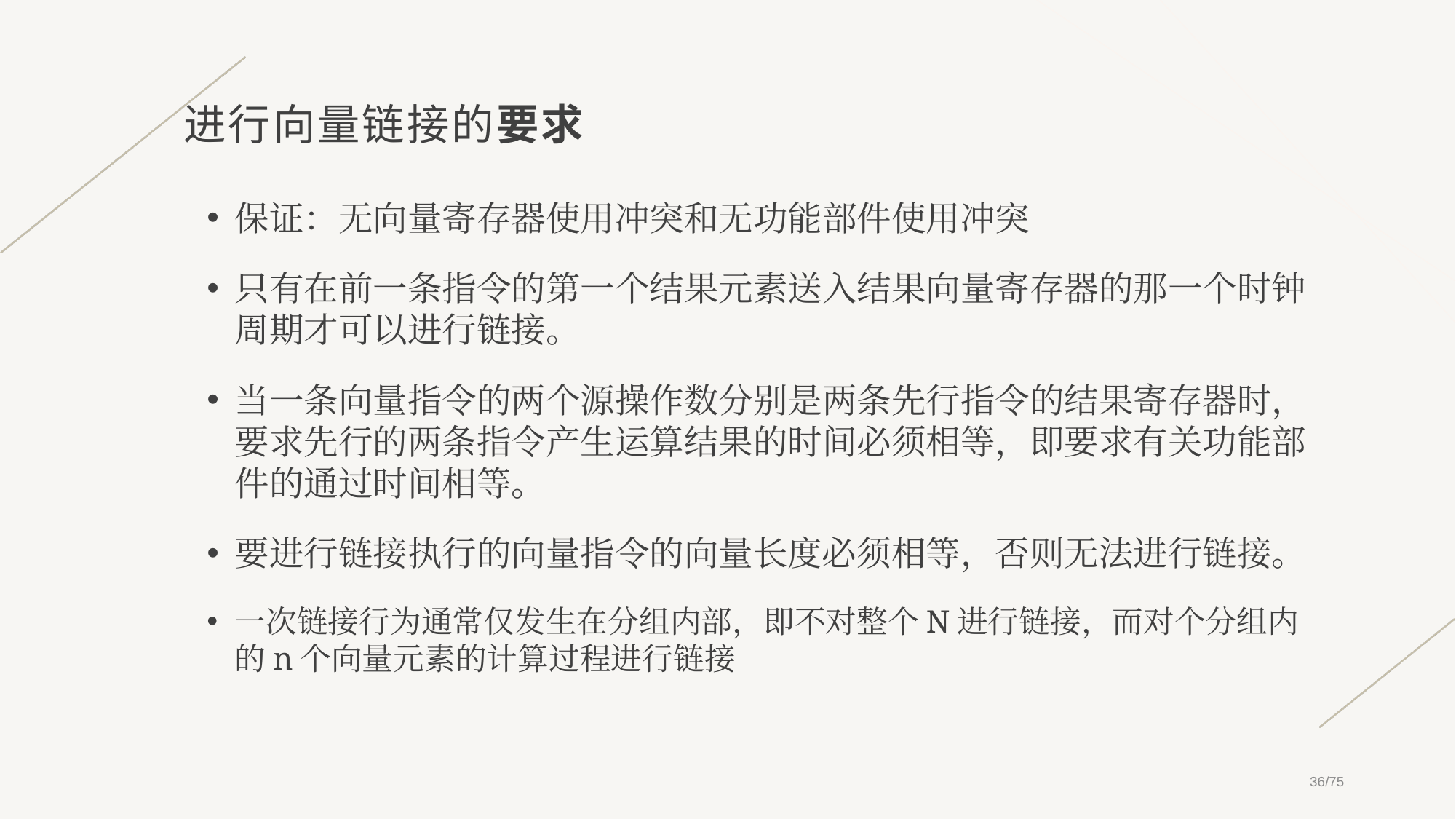

# 进行向量链接的要求
保证：无向量寄存器使用冲突和无功能部件使用冲突
只有在前一条指令的第一个结果元素送入结果向量寄存器的那一个时钟周期才可以进行链接。
当一条向量指令的两个源操作数分别是两条先行指令的结果寄存器时，要求先行的两条指令产生运算结果的时间必须相等，即要求有关功能部件的通过时间相等。
要进行链接执行的向量指令的向量长度必须相等，否则无法进行链接。
一次链接行为通常仅发生在分组内部，即不对整个N进行链接，而对个分组内的n个向量元素的计算过程进行链接

36/75